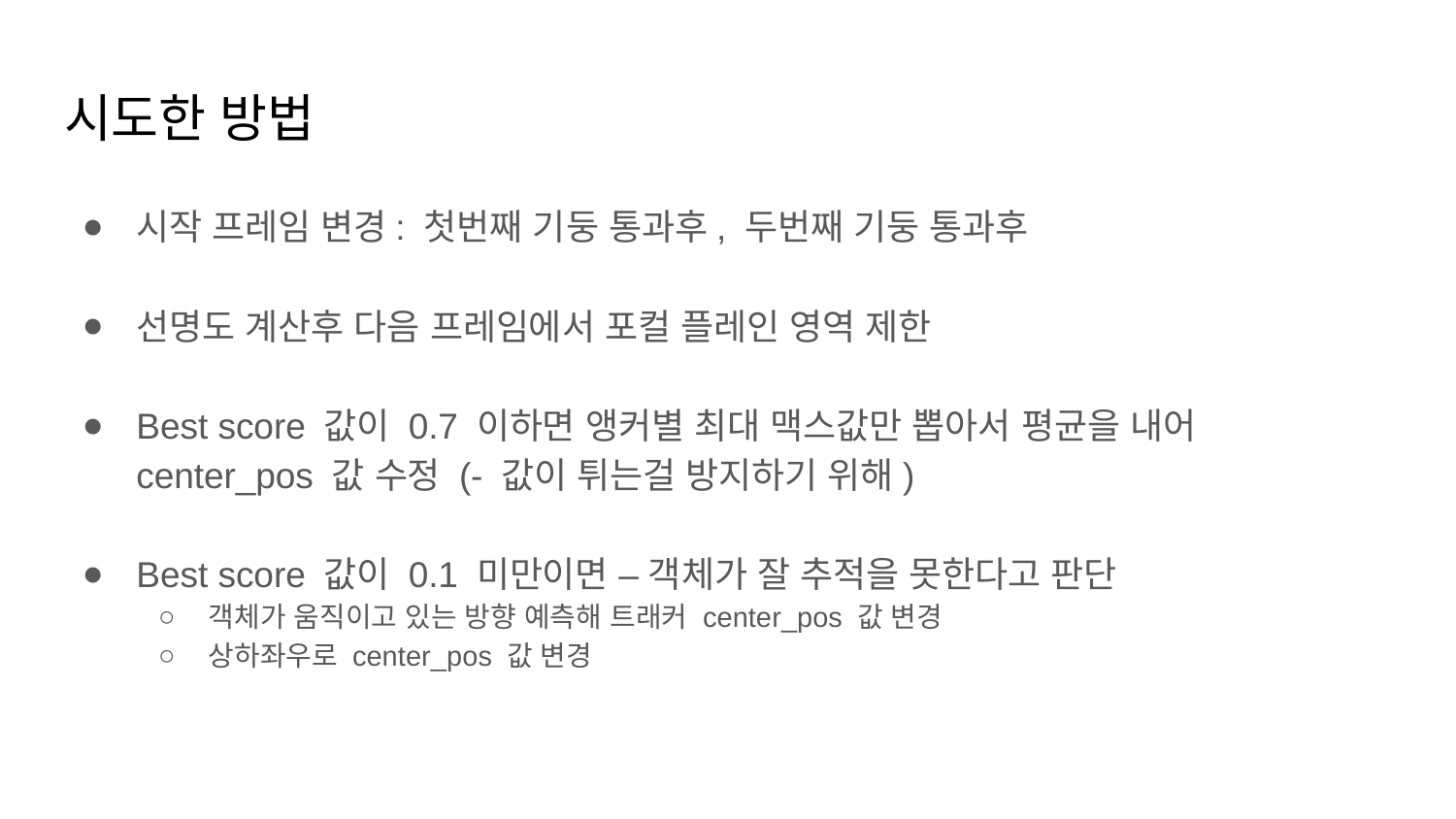

# 시도한 방법
시작 프레임 변경: 첫번째 기둥 통과후, 두번째 기둥 통과후

선명도 계산후 다음 프레임에서 포컬 플레인 영역 제한

Best score 값이 0.7 이하면 앵커별 최대 맥스값만 뽑아서 평균을 내어 center_pos 값 수정 (- 값이 튀는걸 방지하기 위해)

Best score 값이 0.1 미만이면 – 객체가 잘 추적을 못한다고 판단
객체가 움직이고 있는 방향 예측해 트래커 center_pos 값 변경
상하좌우로 center_pos 값 변경